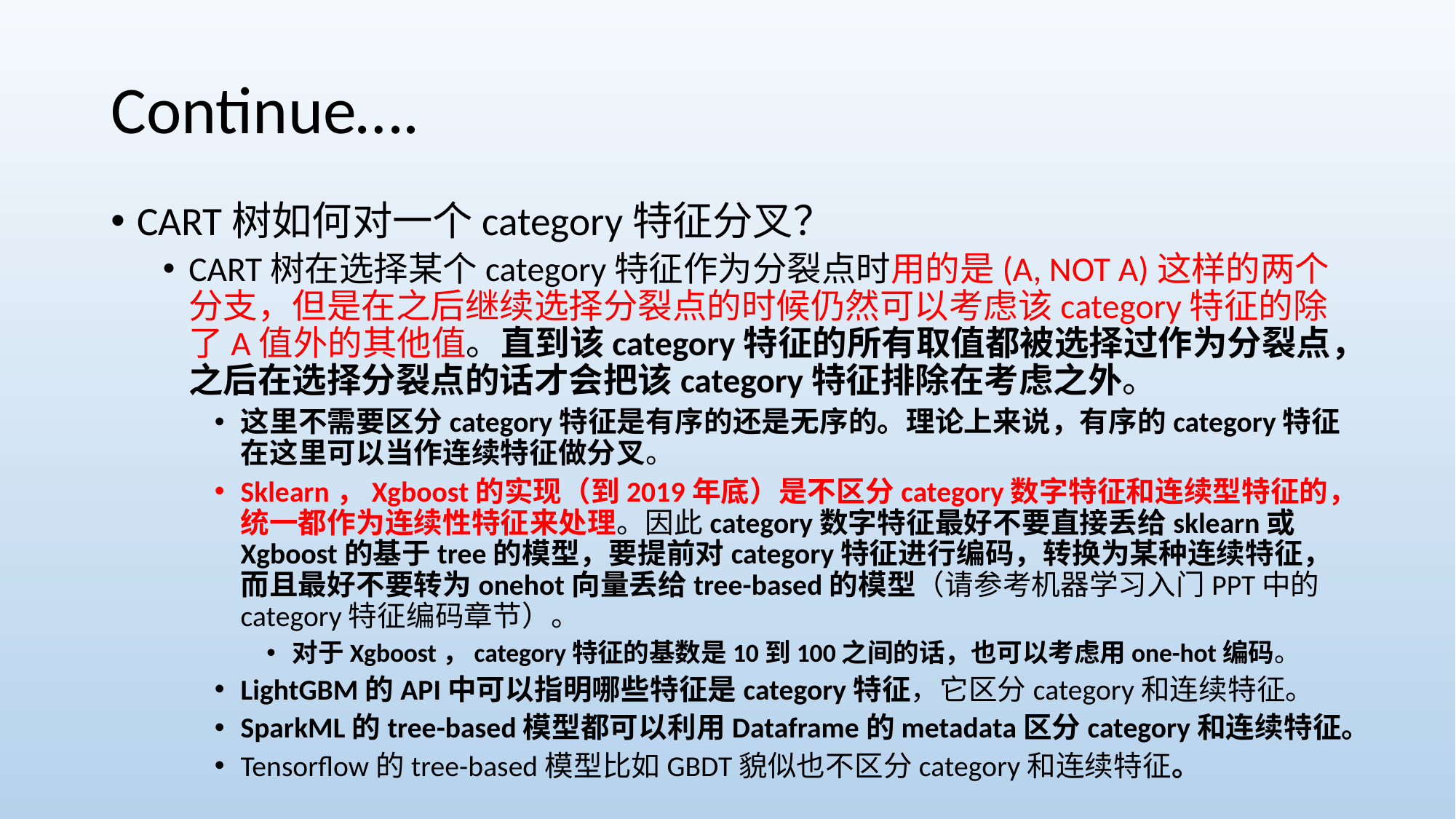

# Continue….
CART树如何对一个category特征分叉？
CART树在选择某个category特征作为分裂点时用的是(A, NOT A)这样的两个分支，但是在之后继续选择分裂点的时候仍然可以考虑该category特征的除了A值外的其他值。直到该category特征的所有取值都被选择过作为分裂点，之后在选择分裂点的话才会把该category特征排除在考虑之外。
这里不需要区分category特征是有序的还是无序的。理论上来说，有序的category特征在这里可以当作连续特征做分叉。
Sklearn，Xgboost的实现（到2019年底）是不区分category数字特征和连续型特征的，统一都作为连续性特征来处理。因此category数字特征最好不要直接丢给sklearn或Xgboost的基于tree的模型，要提前对category特征进行编码，转换为某种连续特征，而且最好不要转为onehot向量丢给tree-based的模型（请参考机器学习入门PPT中的category特征编码章节）。
对于Xgboost，category特征的基数是10到100之间的话，也可以考虑用one-hot编码。
LightGBM的API中可以指明哪些特征是category特征，它区分category和连续特征。
SparkML的tree-based模型都可以利用Dataframe的metadata区分category和连续特征。
Tensorflow的tree-based模型比如GBDT貌似也不区分category和连续特征。